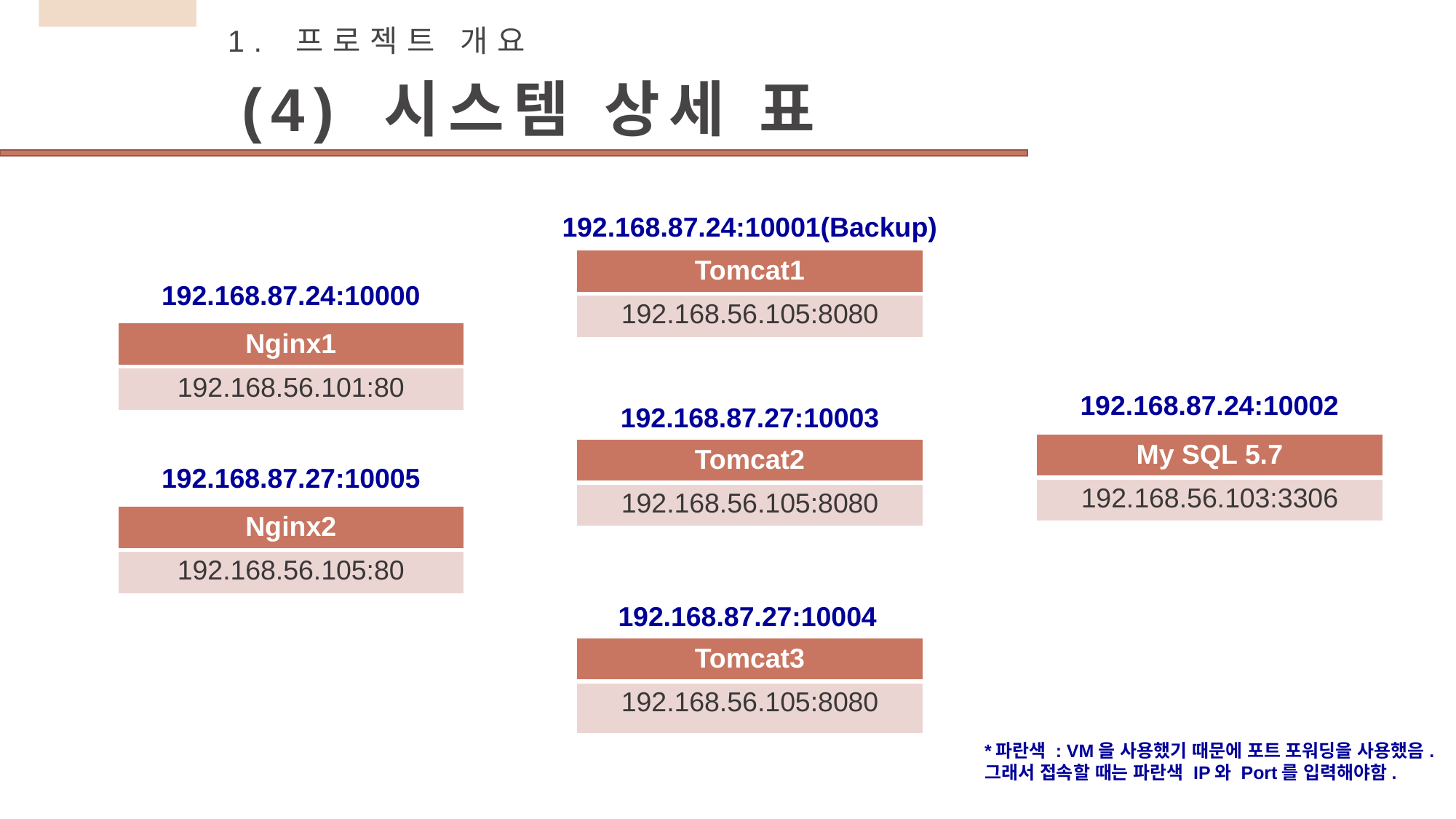

1. 프로젝트 개요
(4) 시스템 상세 표

192.168.87.24:10001(Backup)
| Tomcat1 |
| --- |
| 192.168.56.105:8080 |
192.168.87.24:10000
| Nginx1 |
| --- |
| 192.168.56.101:80 |
192.168.87.24:10002
192.168.87.27:10003
| My SQL 5.7 |
| --- |
| 192.168.56.103:3306 |
| Tomcat2 |
| --- |
| 192.168.56.105:8080 |
192.168.87.27:10005
| Nginx2 |
| --- |
| 192.168.56.105:80 |
192.168.87.27:10004
| Tomcat3 |
| --- |
| 192.168.56.105:8080 |
*파란색 : VM을 사용했기 때문에 포트 포워딩을 사용했음.
그래서 접속할 때는 파란색 IP와 Port를 입력해야함.